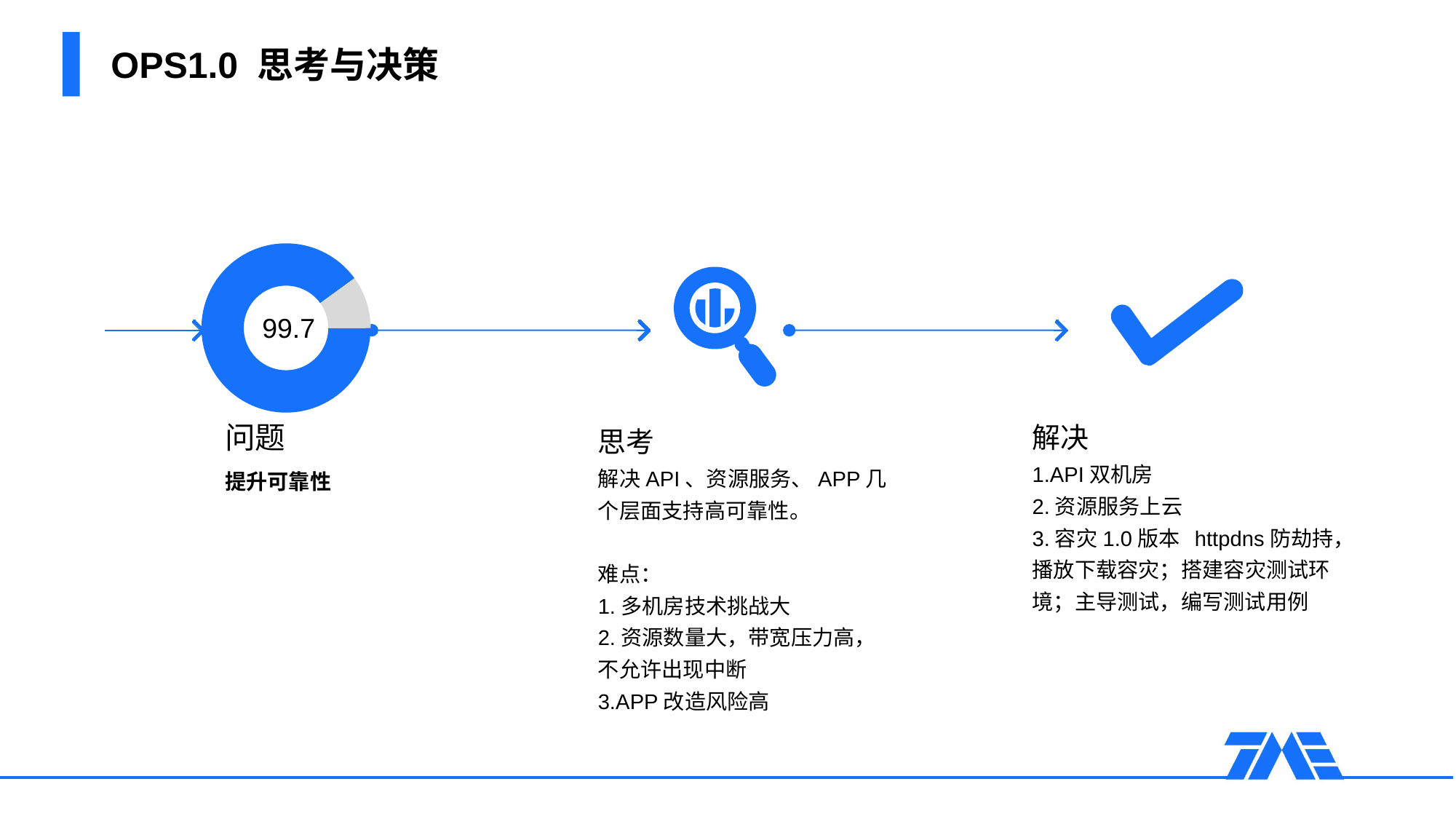

# OPS1.0 思考与决策

### Chart

| Category | Sales |
|---|---|
| 1st Qtr | 9.0 |
| 2nd Qtr | 1.0 |
99.7

问题
提升可靠性
解决
1.API双机房
2.资源服务上云
3.容灾1.0版本  httpdns防劫持，播放下载容灾；搭建容灾测试环境；主导测试，编写测试用例

思考
解决API、资源服务、APP几个层面支持高可靠性。

难点：
1.多机房技术挑战大
2.资源数量大，带宽压力高，不允许出现中断
3.APP改造风险高